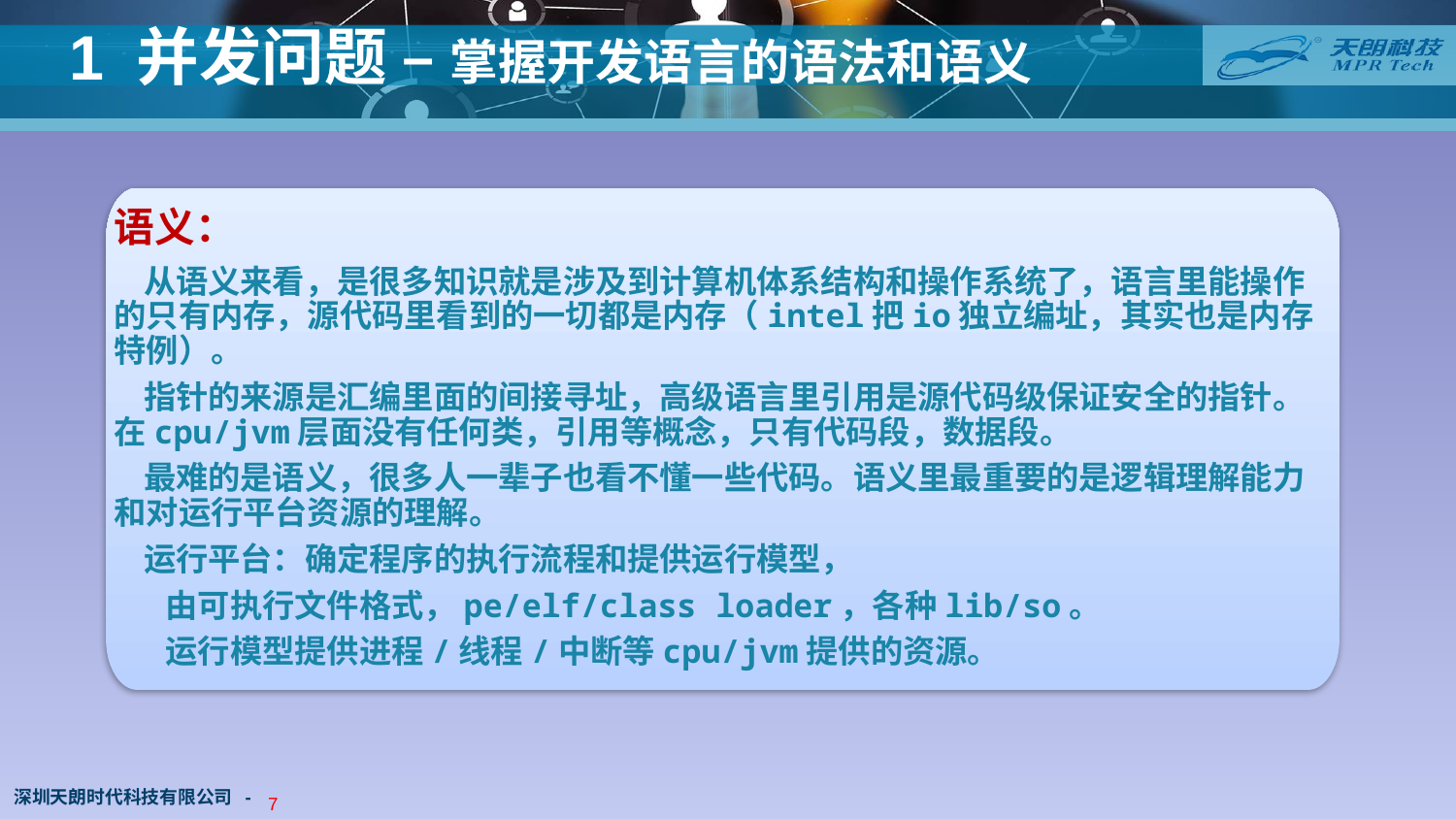

1 并发问题 – 掌握开发语言的语法和语义
语义：
   从语义来看，是很多知识就是涉及到计算机体系结构和操作系统了，语言里能操作的只有内存，源代码里看到的一切都是内存（intel把io独立编址，其实也是内存特例）。
   指针的来源是汇编里面的间接寻址，高级语言里引用是源代码级保证安全的指针。在cpu/jvm层面没有任何类，引用等概念，只有代码段，数据段。
   最难的是语义，很多人一辈子也看不懂一些代码。语义里最重要的是逻辑理解能力和对运行平台资源的理解。
   运行平台：确定程序的执行流程和提供运行模型，
      由可执行文件格式，pe/elf/class loader，各种lib/so。
      运行模型提供进程/线程/中断等cpu/jvm提供的资源。
深圳天朗时代科技有限公司  -
7